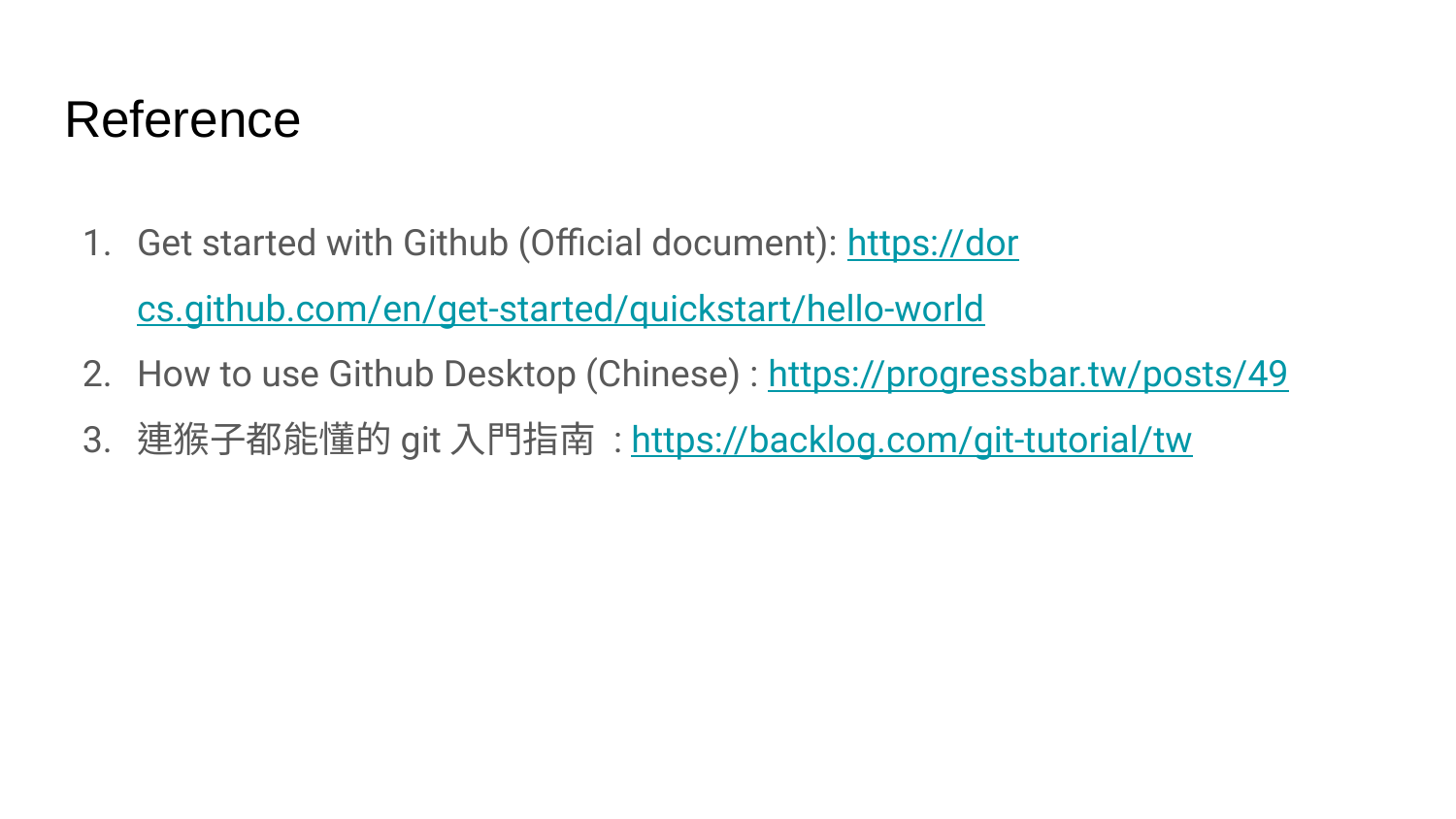

# Reference
Get started with Github (Official document): https://dorcs.github.com/en/get-started/quickstart/hello-world
How to use Github Desktop (Chinese) : https://progressbar.tw/posts/49
連猴子都能懂的git入門指南 : https://backlog.com/git-tutorial/tw